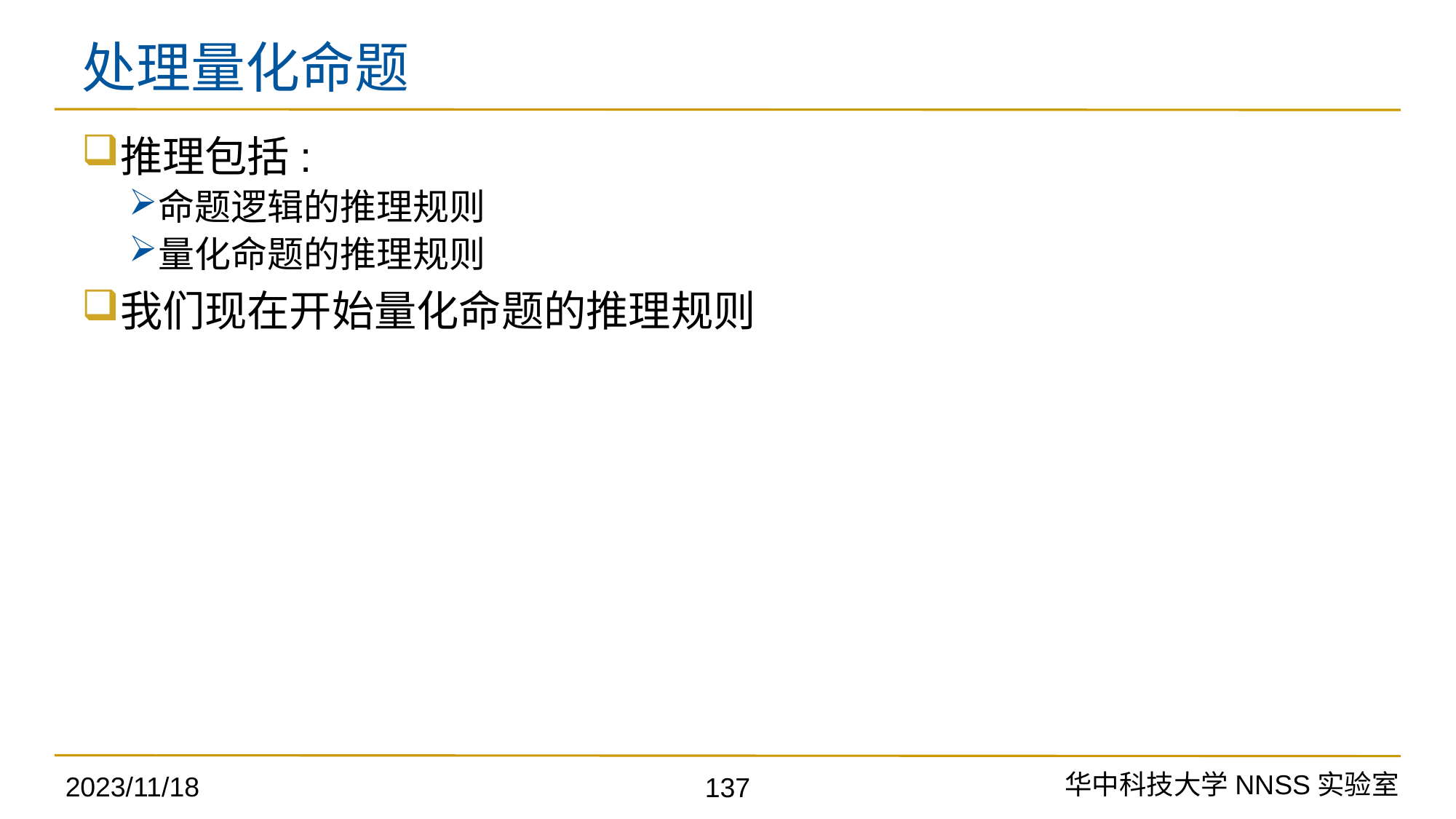

# 处理量化命题
推理包括:
命题逻辑的推理规则
量化命题的推理规则
我们现在开始量化命题的推理规则
华中科技大学NNSS实验室
2023/11/18
137